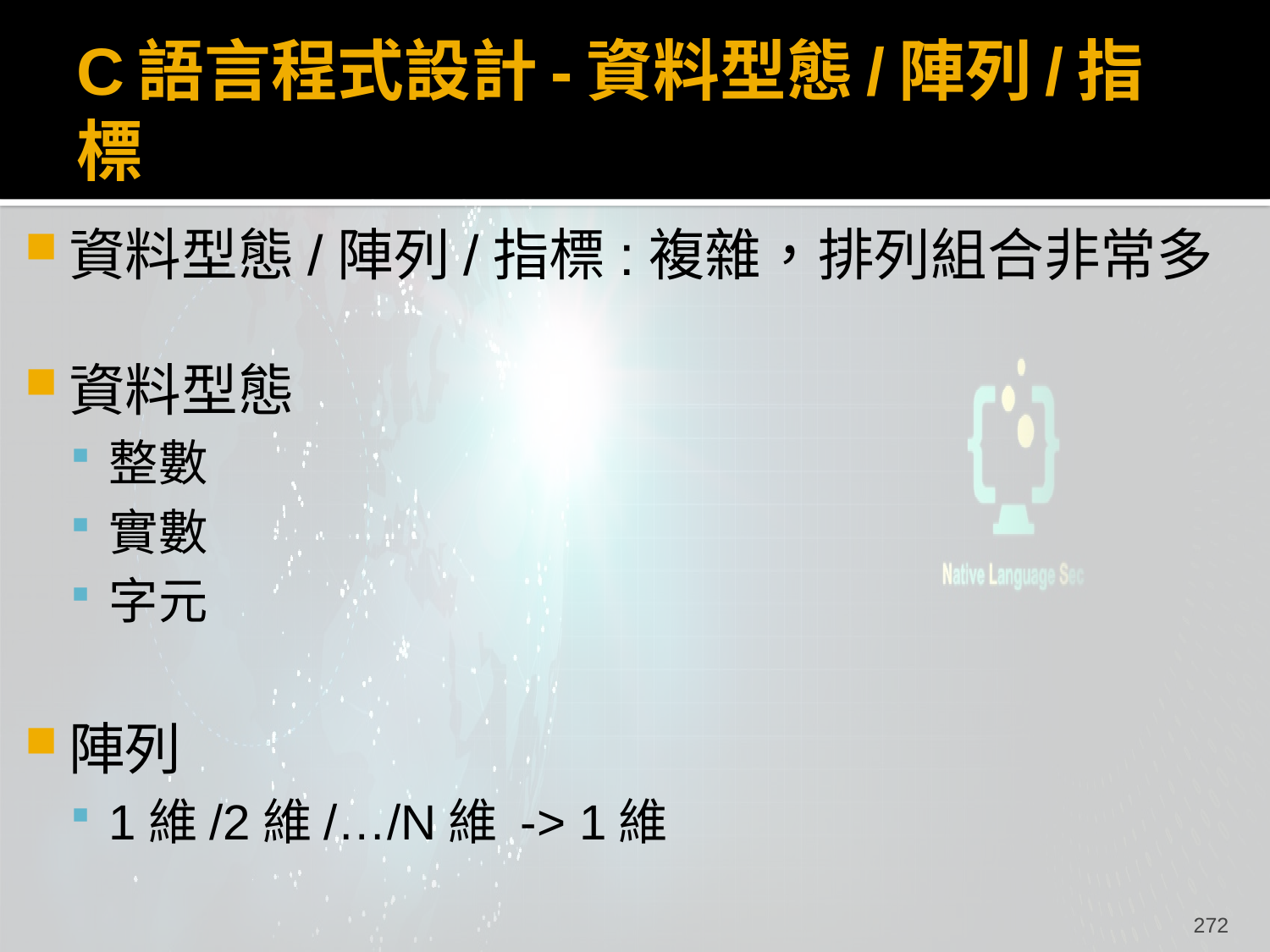

# C語言程式設計-資料型態/陣列/指標
資料型態/陣列/指標:複雜，排列組合非常多

資料型態
整數
實數
字元

陣列
1維/2維/…/N維 -> 1維
272